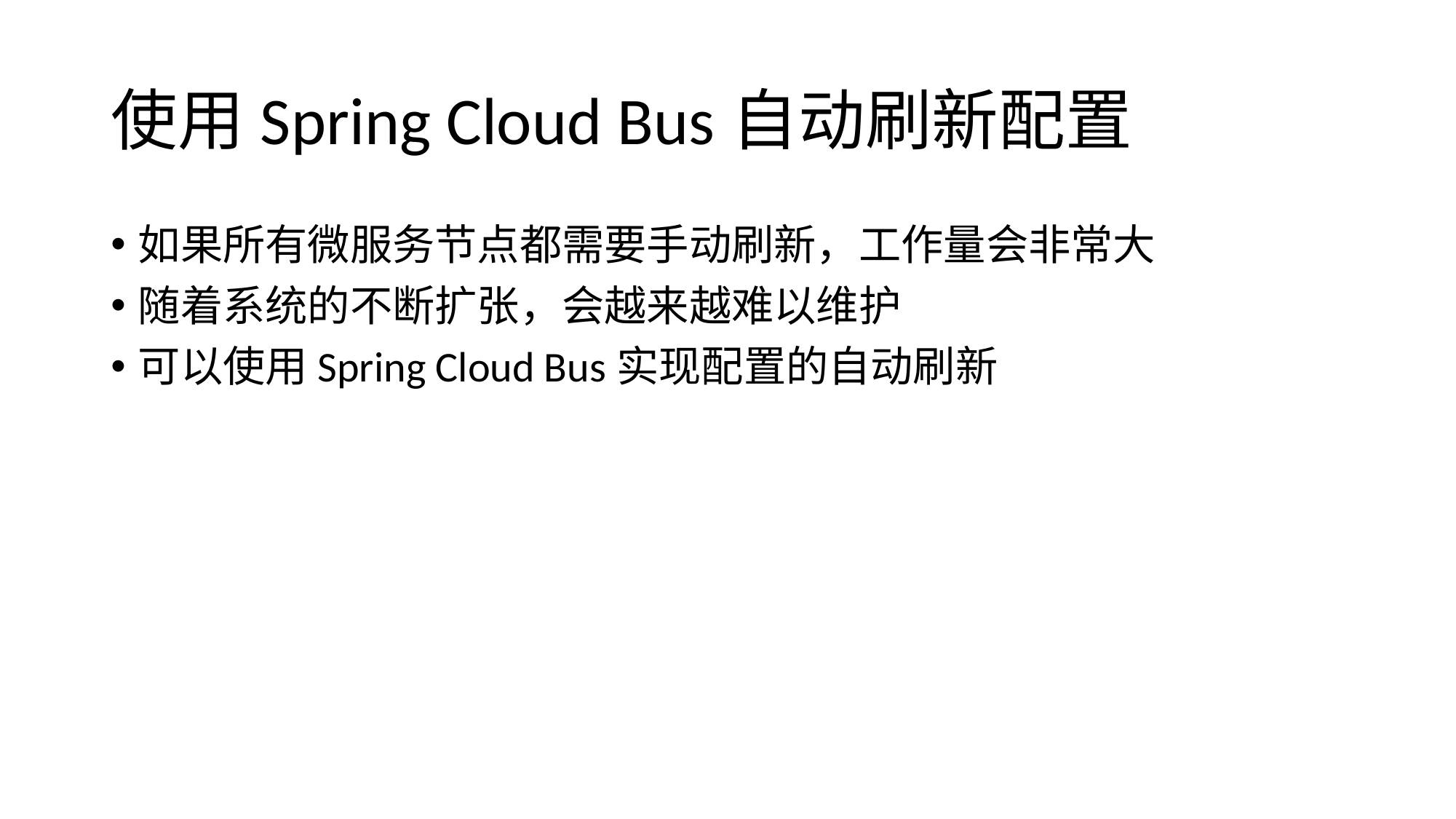

# 使用Spring Cloud Bus自动刷新配置
如果所有微服务节点都需要手动刷新，工作量会非常大
随着系统的不断扩张，会越来越难以维护
可以使用Spring Cloud Bus实现配置的自动刷新